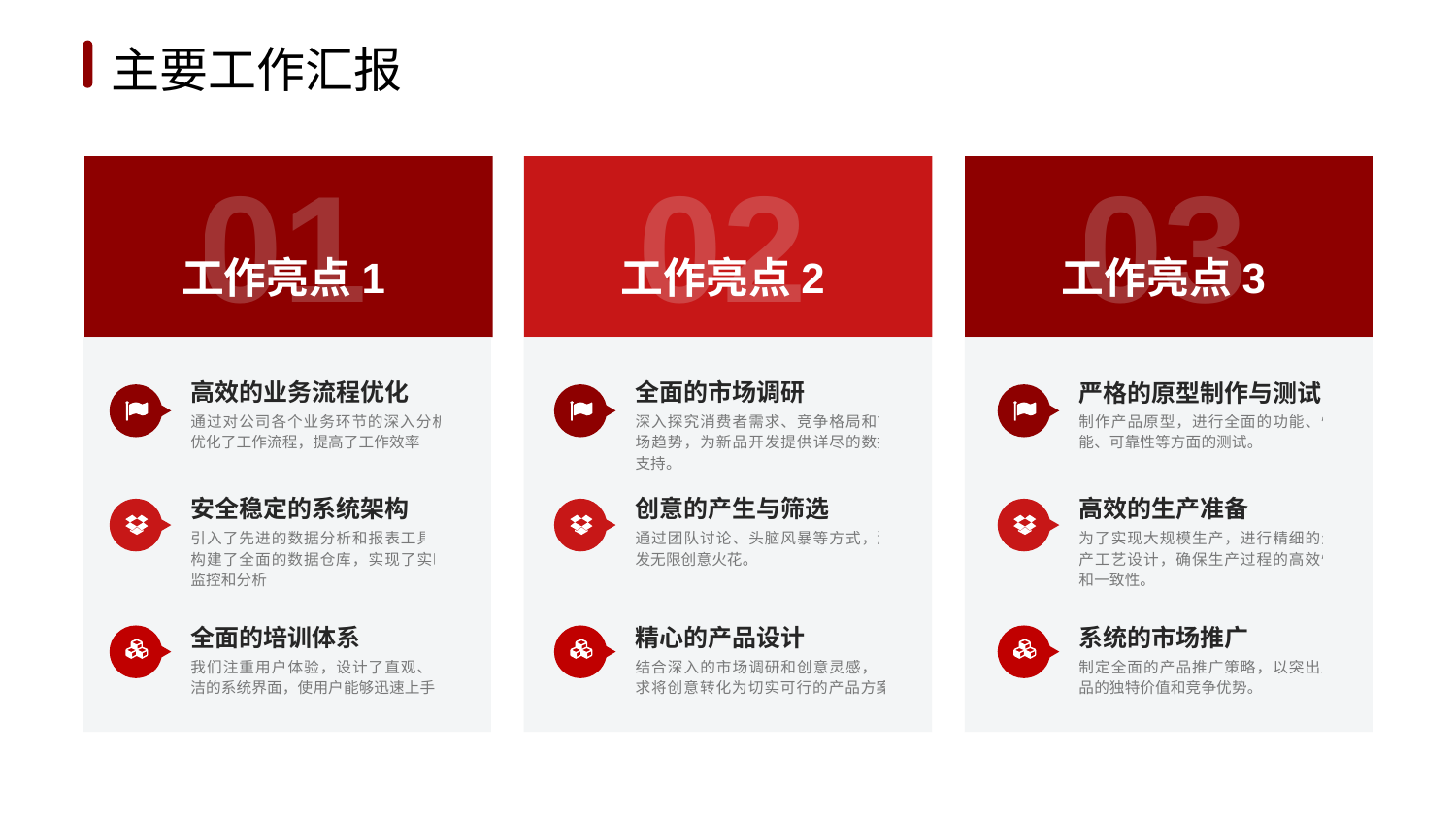

1
2
3
4
5
6
主要工作汇报

01
02
03

工作亮点1
工作亮点2
工作亮点3

高效的业务流程优化
全面的市场调研
严格的原型制作与测试

通过对公司各个业务环节的深入分析，优化了工作流程，提高了工作效率
深入探究消费者需求、竞争格局和市场趋势，为新品开发提供详尽的数据支持。
制作产品原型，进行全面的功能、性能、可靠性等方面的测试。
安全稳定的系统架构
创意的产生与筛选
高效的生产准备

引入了先进的数据分析和报表工具，构建了全面的数据仓库，实现了实时监控和分析
通过团队讨论、头脑风暴等方式，激发无限创意火花。
为了实现大规模生产，进行精细的生产工艺设计，确保生产过程的高效性和一致性。
全面的培训体系
精心的产品设计
系统的市场推广

我们注重用户体验，设计了直观、简洁的系统界面，使用户能够迅速上手
结合深入的市场调研和创意灵感，力求将创意转化为切实可行的产品方案。
制定全面的产品推广策略，以突出产品的独特价值和竞争优势。